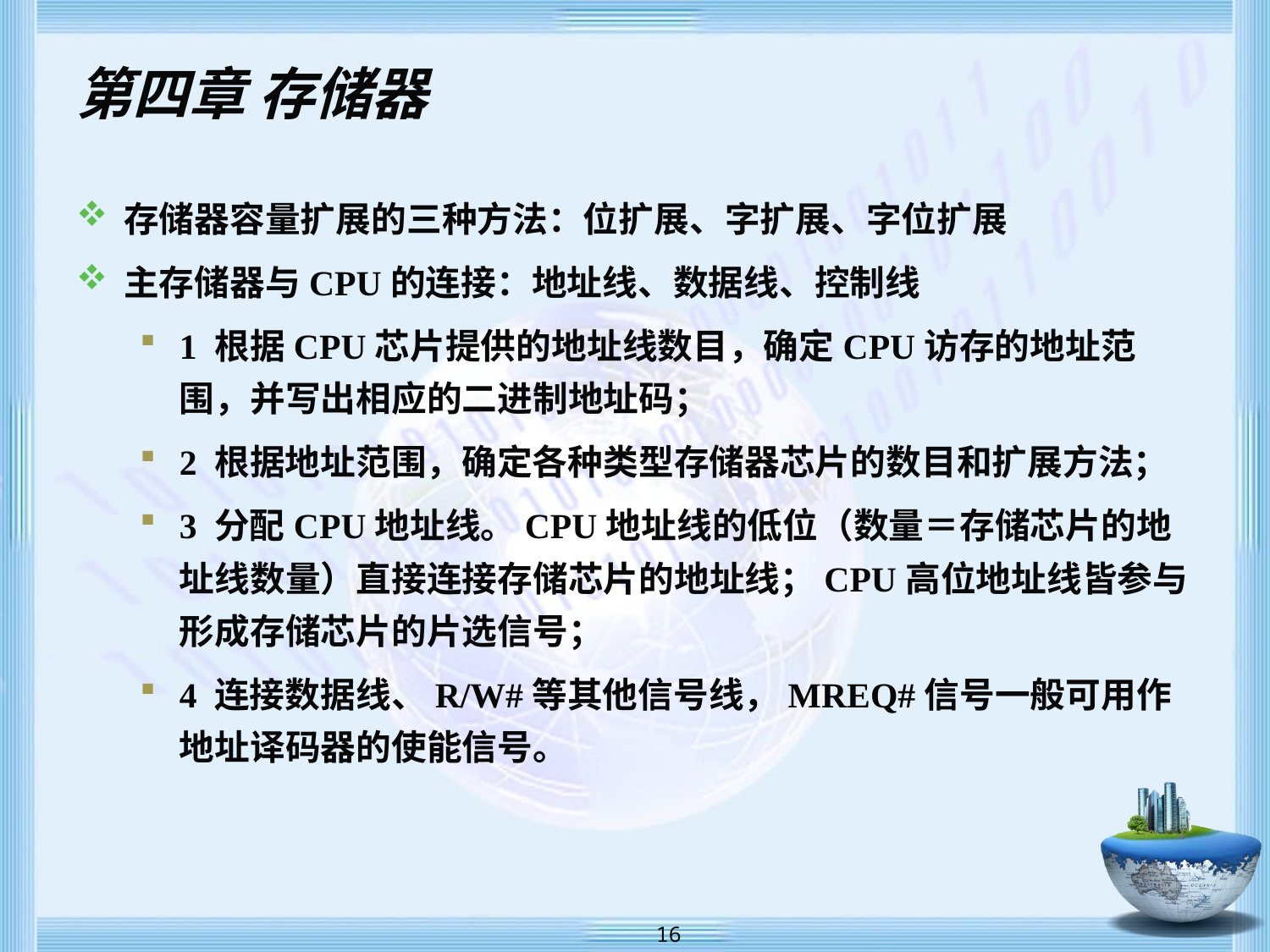

# 第四章 存储器
存储器容量扩展的三种方法：位扩展、字扩展、字位扩展
主存储器与CPU的连接：地址线、数据线、控制线
1 根据CPU芯片提供的地址线数目，确定CPU访存的地址范围，并写出相应的二进制地址码；
2 根据地址范围，确定各种类型存储器芯片的数目和扩展方法；
3 分配CPU地址线。CPU地址线的低位（数量＝存储芯片的地址线数量）直接连接存储芯片的地址线；CPU高位地址线皆参与形成存储芯片的片选信号；
4 连接数据线、R/W#等其他信号线，MREQ#信号一般可用作地址译码器的使能信号。

    16